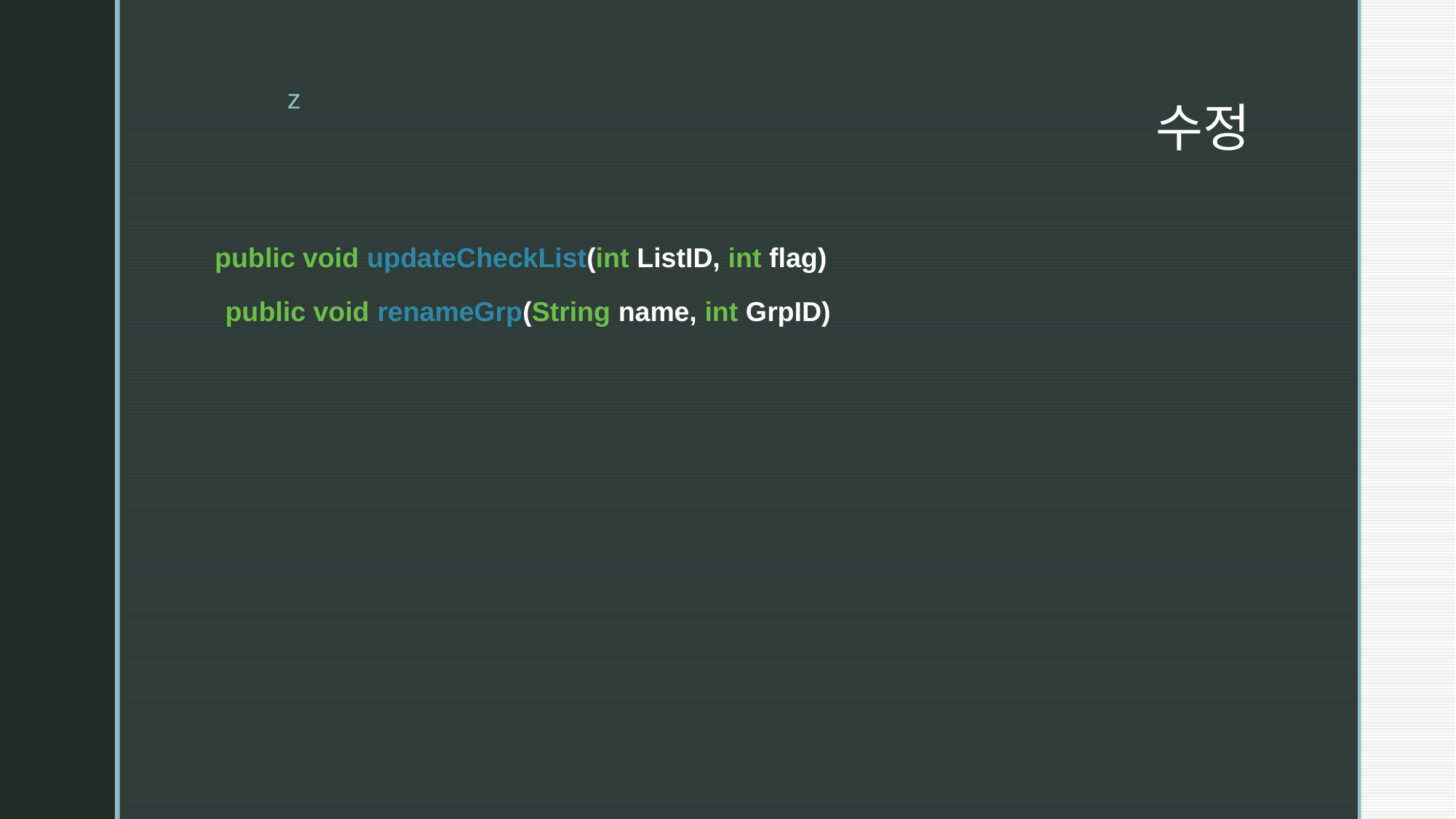

# 수정
public void updateCheckList(int ListID, int flag)
public void renameGrp(String name, int GrpID)